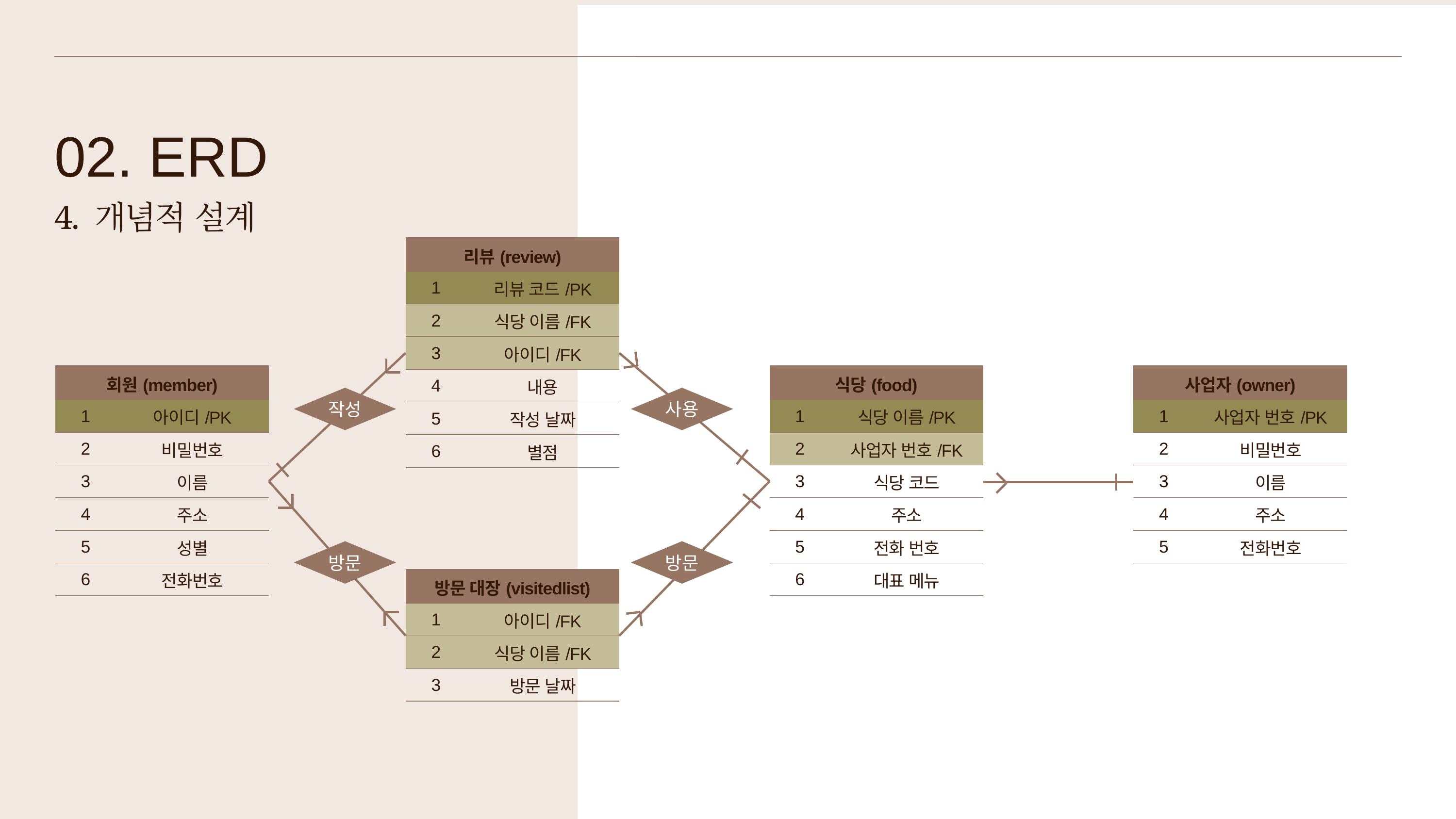

02. ERD
4. 개념적 설계
| 리뷰(review) |  |
| --- | --- |
| 1 | 리뷰 코드/PK |
| 2 | 식당 이름/FK |
| 3 | 아이디/FK |
| 4 | 내용 |
| 5 | 작성 날짜 |
| 6 | 별점 |
| 회원(member) |  |
| --- | --- |
| 1 | 아이디/PK |
| 2 | 비밀번호 |
| 3 | 이름 |
| 4 | 주소 |
| 5 | 성별 |
| 6 | 전화번호 |
| 식당(food) |  |
| --- | --- |
| 1 | 식당 이름/PK |
| 2 | 사업자 번호/FK |
| 3 | 식당 코드 |
| 4 | 주소 |
| 5 | 전화 번호 |
| 6 | 대표 메뉴 |
| 사업자(owner) |  |
| --- | --- |
| 1 | 사업자 번호/PK |
| 2 | 비밀번호 |
| 3 | 이름 |
| 4 | 주소 |
| 5 | 전화번호 |
작성
사용
방문
방문
| 방문 대장(visitedlist) |  |
| --- | --- |
| 1 | 아이디/FK |
| 2 | 식당 이름/FK |
| 3 | 방문 날짜 |